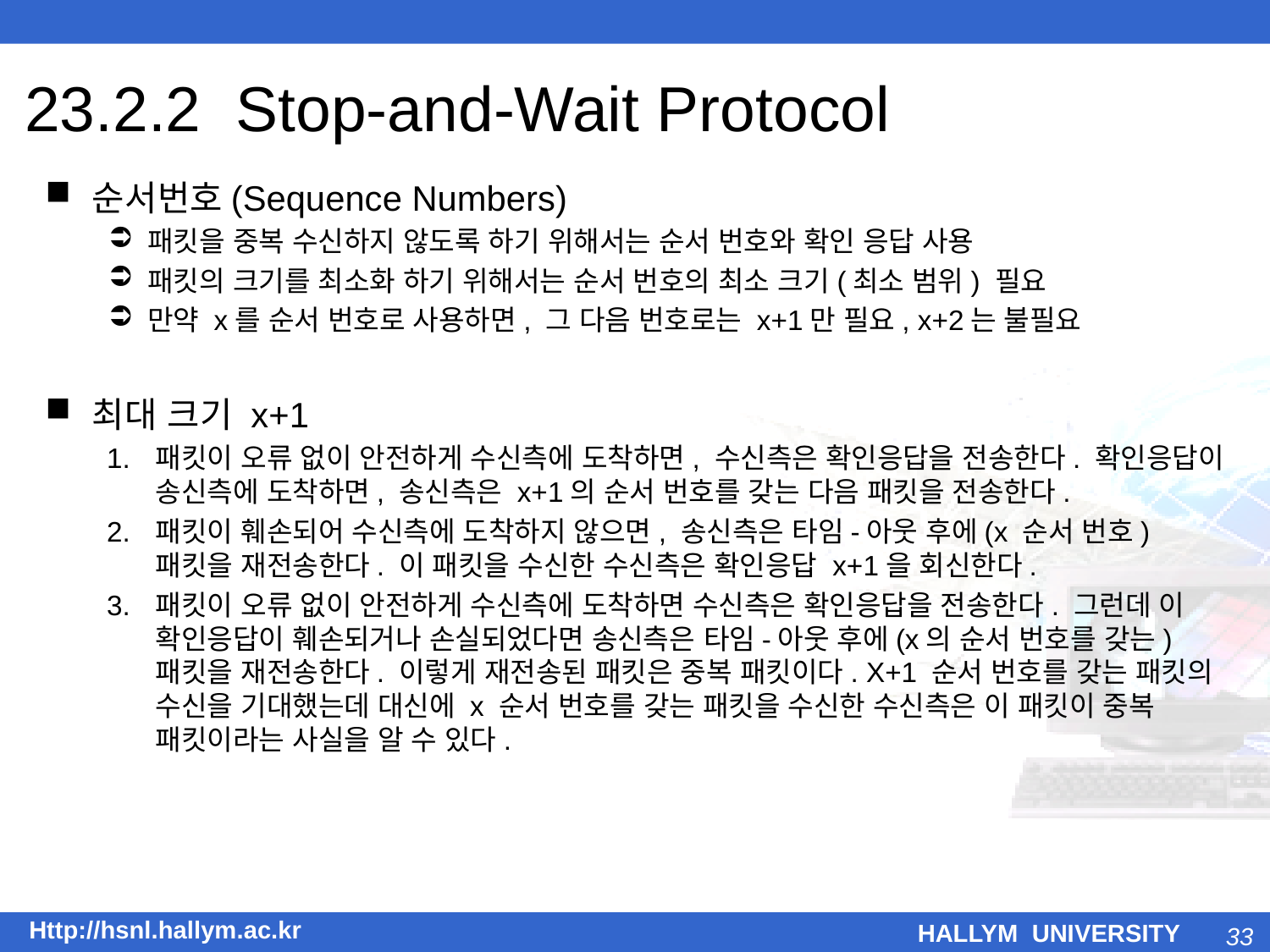

# 23.2.2  Stop-and-Wait Protocol
순서번호(Sequence Numbers)
패킷을 중복 수신하지 않도록 하기 위해서는 순서 번호와 확인 응답 사용
패킷의 크기를 최소화 하기 위해서는 순서 번호의 최소 크기(최소 범위) 필요
만약 x를 순서 번호로 사용하면, 그 다음 번호로는 x+1만 필요, x+2는 불필요

최대 크기 x+1
패킷이 오류 없이 안전하게 수신측에 도착하면, 수신측은 확인응답을 전송한다. 확인응답이 송신측에 도착하면, 송신측은 x+1의 순서 번호를 갖는 다음 패킷을 전송한다.
패킷이 훼손되어 수신측에 도착하지 않으면, 송신측은 타임-아웃 후에(x 순서 번호) 패킷을 재전송한다. 이 패킷을 수신한 수신측은 확인응답 x+1을 회신한다.
패킷이 오류 없이 안전하게 수신측에 도착하면 수신측은 확인응답을 전송한다. 그런데 이 확인응답이 훼손되거나 손실되었다면 송신측은 타임-아웃 후에(x의 순서 번호를 갖는) 패킷을 재전송한다. 이렇게 재전송된 패킷은 중복 패킷이다. X+1 순서 번호를 갖는 패킷의 수신을 기대했는데 대신에 x 순서 번호를 갖는 패킷을 수신한 수신측은 이 패킷이 중복 패킷이라는 사실을 알 수 있다.
33